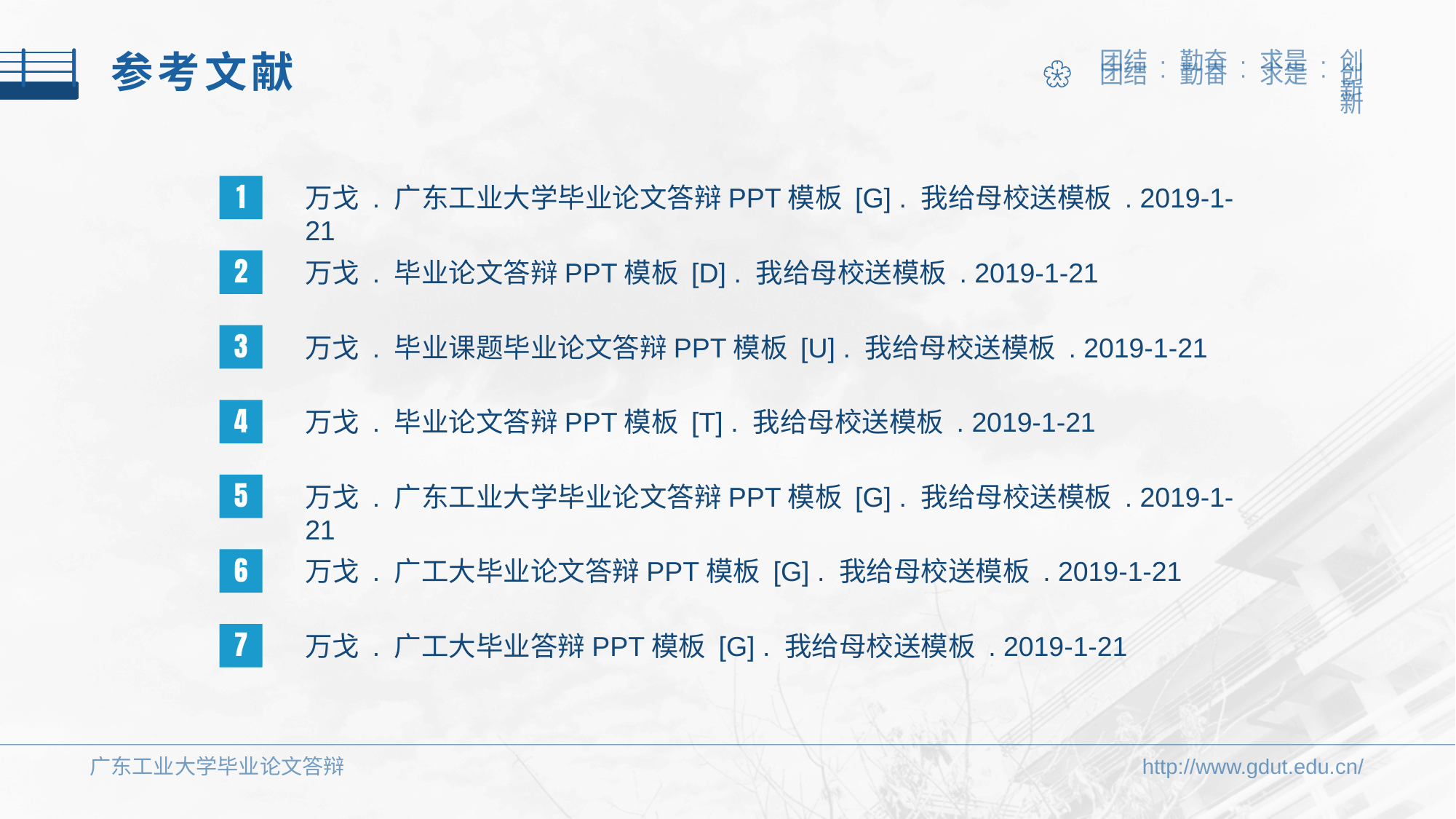

参考文献
万戈 . 广东工业大学毕业论文答辩PPT模板 [G] . 我给母校送模板 . 2019-1-21
1
2
万戈 . 毕业论文答辩PPT模板 [D] . 我给母校送模板 . 2019-1-21
3
万戈 . 毕业课题毕业论文答辩PPT模板 [U] . 我给母校送模板 . 2019-1-21
4
万戈 . 毕业论文答辩PPT模板 [T] . 我给母校送模板 . 2019-1-21
5
万戈 . 广东工业大学毕业论文答辩PPT模板 [G] . 我给母校送模板 . 2019-1-21
6
万戈 . 广工大毕业论文答辩PPT模板 [G] . 我给母校送模板 . 2019-1-21
7
万戈 . 广工大毕业答辩PPT模板 [G] . 我给母校送模板 . 2019-1-21